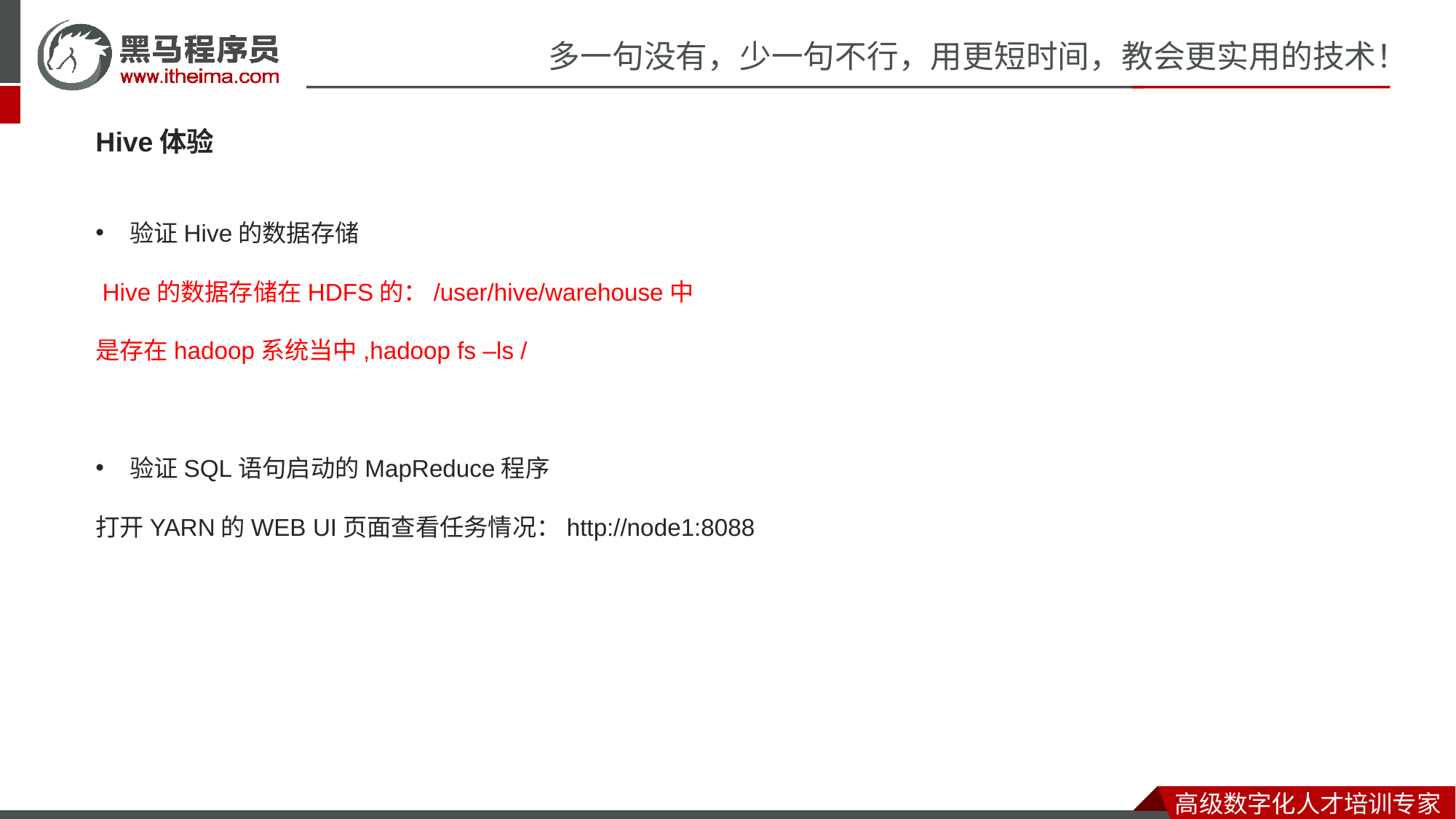

Hive体验
验证Hive的数据存储
 Hive的数据存储在HDFS的：/user/hive/warehouse中
是存在hadoop系统当中,hadoop fs –ls /

验证SQL语句启动的MapReduce程序
打开YARN的WEB UI页面查看任务情况：http://node1:8088